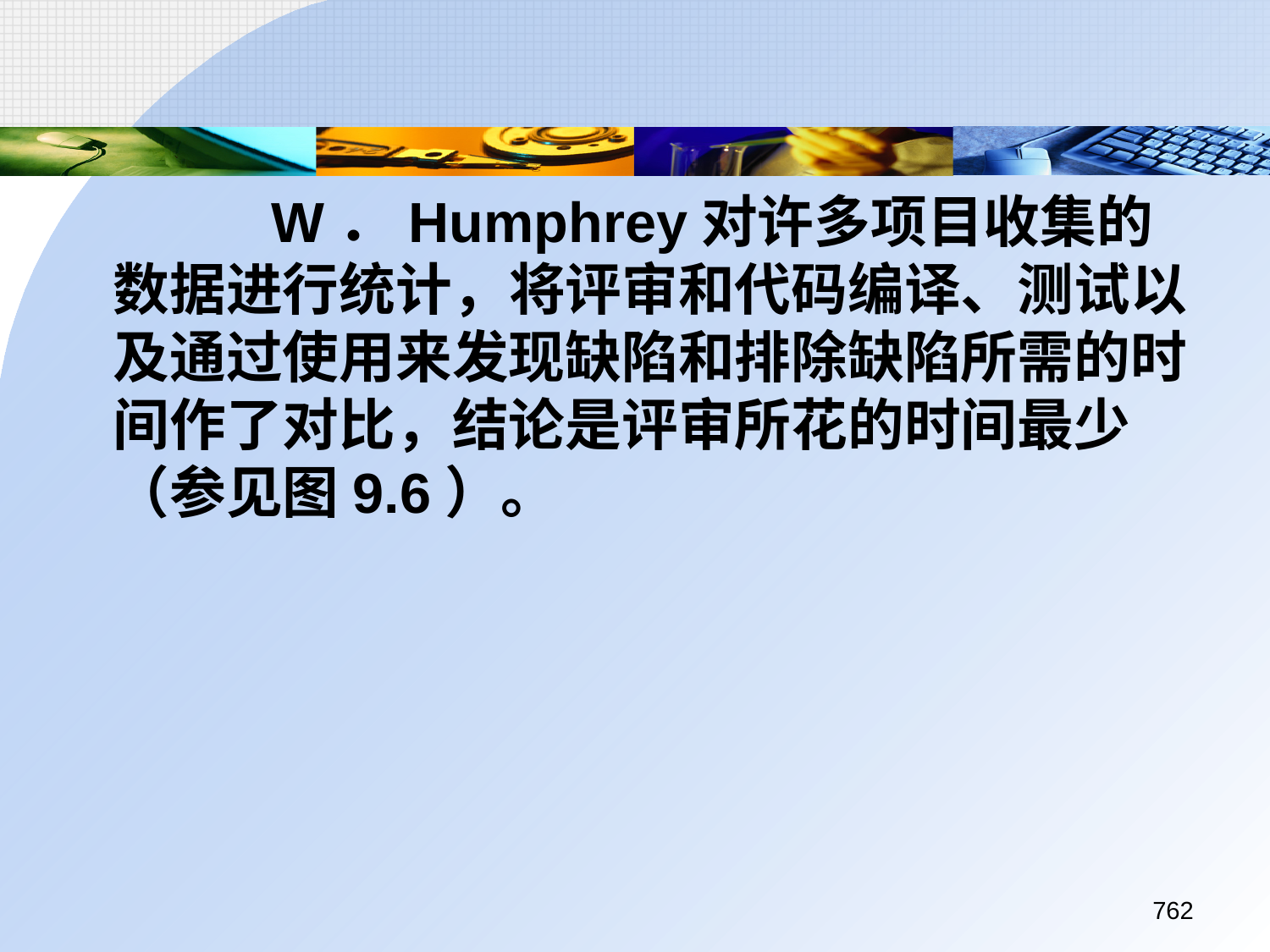

W．Humphrey对许多项目收集的数据进行统计，将评审和代码编译、测试以及通过使用来发现缺陷和排除缺陷所需的时间作了对比，结论是评审所花的时间最少（参见图9.6）。

762